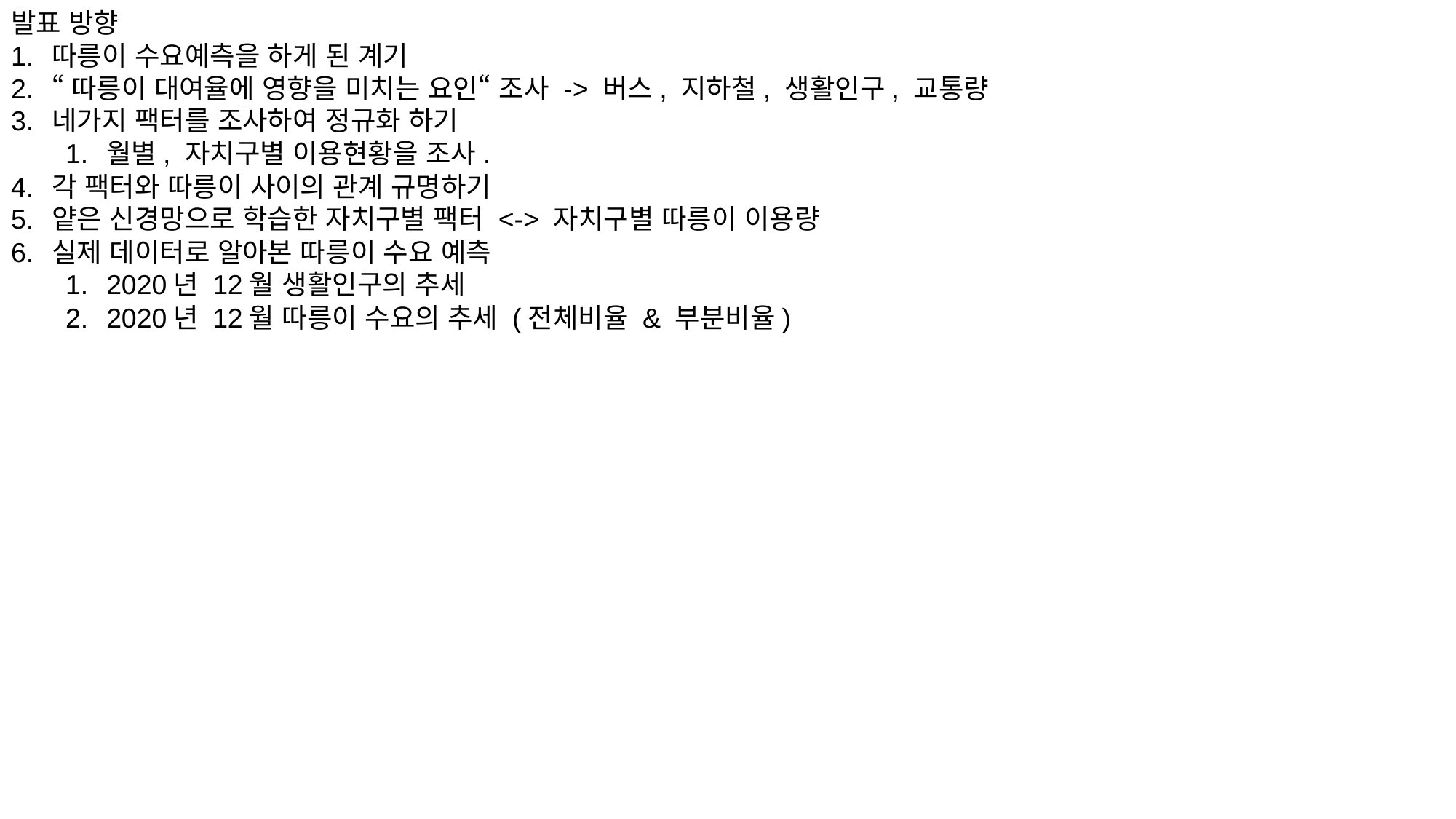

발표 방향
따릉이 수요예측을 하게 된 계기
“따릉이 대여율에 영향을 미치는 요인“ 조사 -> 버스, 지하철, 생활인구, 교통량
네가지 팩터를 조사하여 정규화 하기
월별, 자치구별 이용현황을 조사.
각 팩터와 따릉이 사이의 관계 규명하기
얕은 신경망으로 학습한 자치구별 팩터 <-> 자치구별 따릉이 이용량
실제 데이터로 알아본 따릉이 수요 예측
2020년 12월 생활인구의 추세
2020년 12월 따릉이 수요의 추세 (전체비율 & 부분비율)